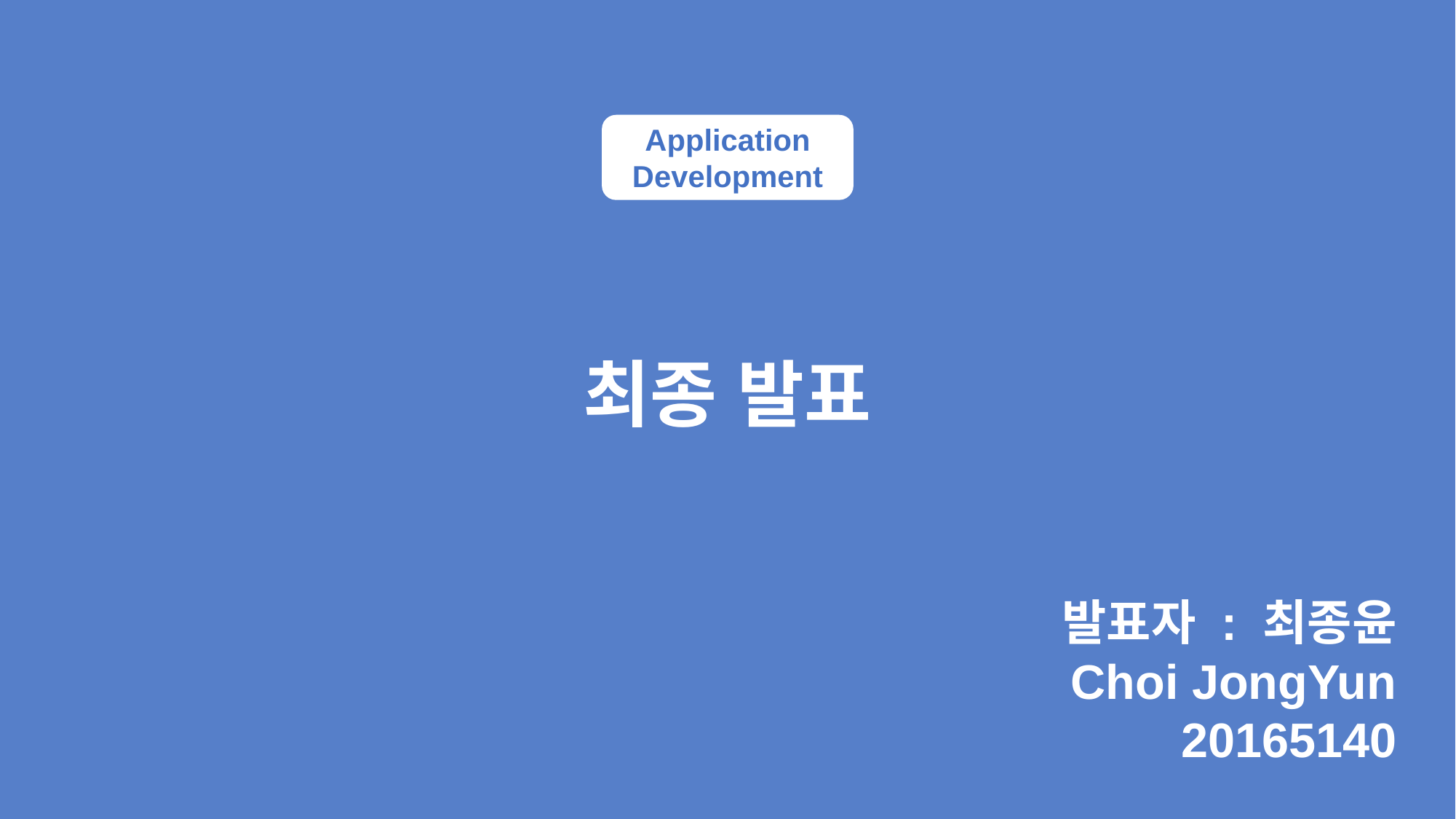

최종 발표
Application Development
발표자 : 최종윤
Choi JongYun
20165140